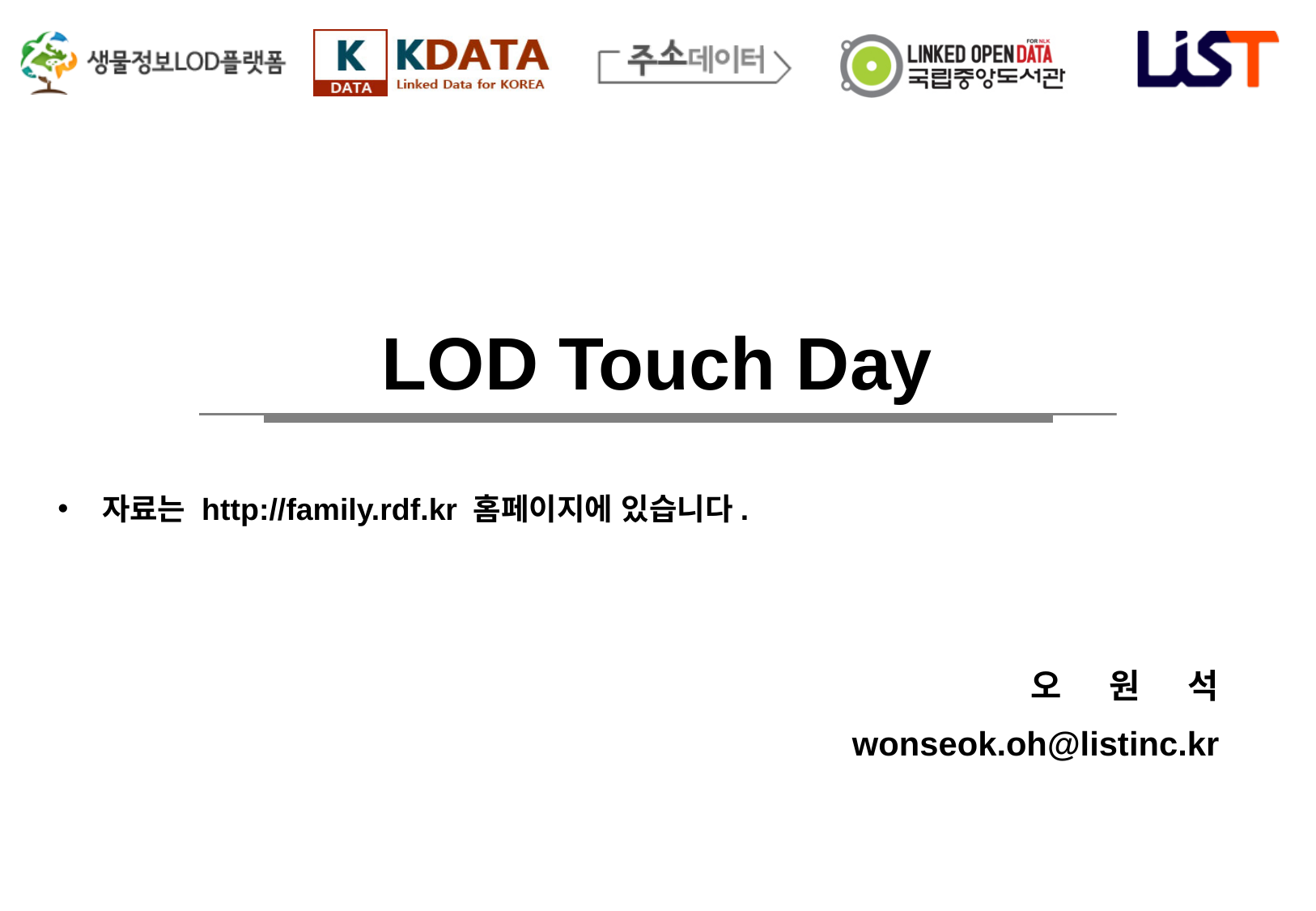

# LOD Touch Day
 자료는 http://family.rdf.kr 홈페이지에 있습니다.

오     원     석
wonseok.oh@listinc.kr